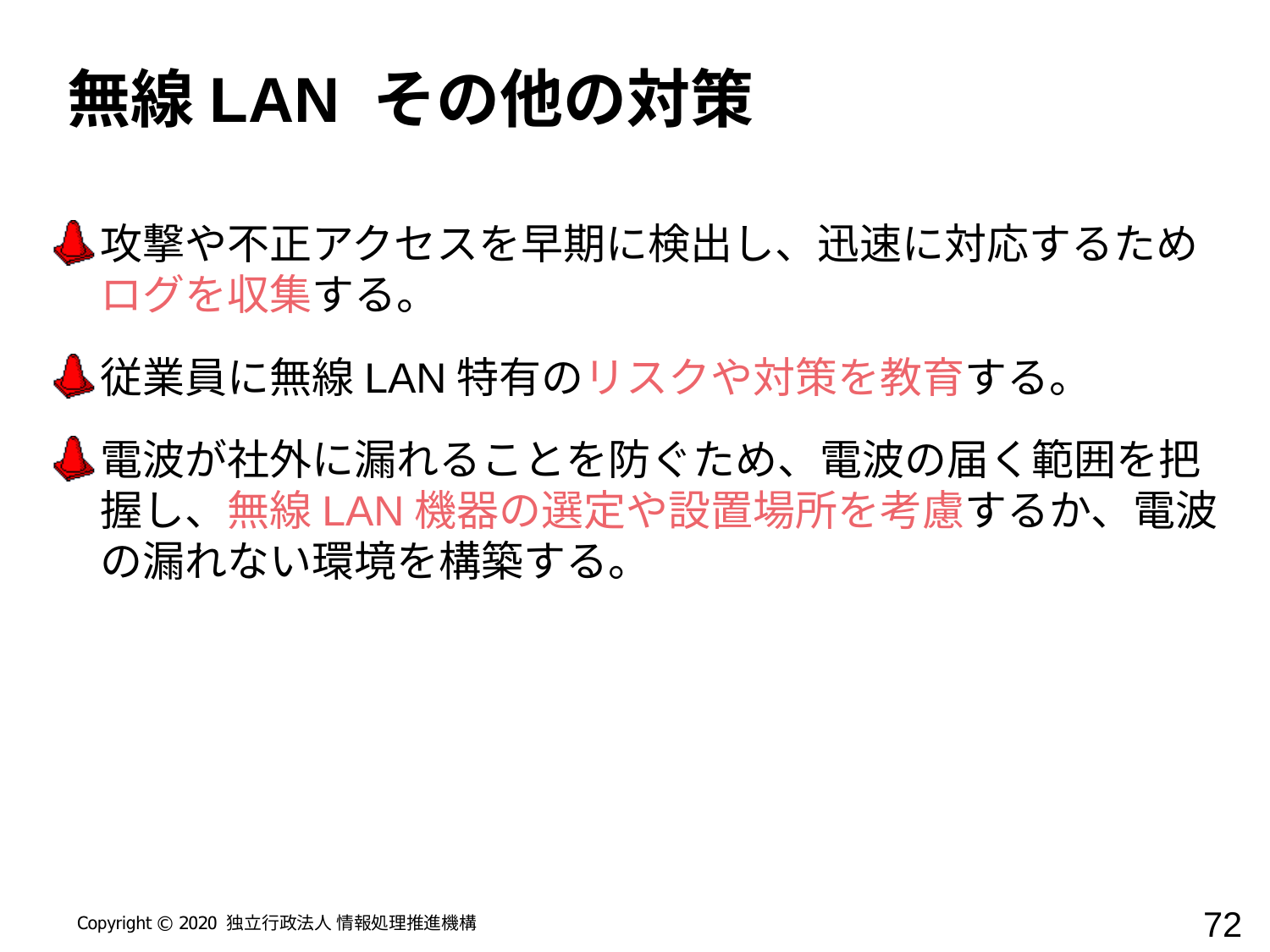

# 無線LAN その他の対策
攻撃や不正アクセスを早期に検出し、迅速に対応するためログを収集する。
従業員に無線LAN特有のリスクや対策を教育する。
電波が社外に漏れることを防ぐため、電波の届く範囲を把握し、無線LAN機器の選定や設置場所を考慮するか、電波の漏れない環境を構築する。